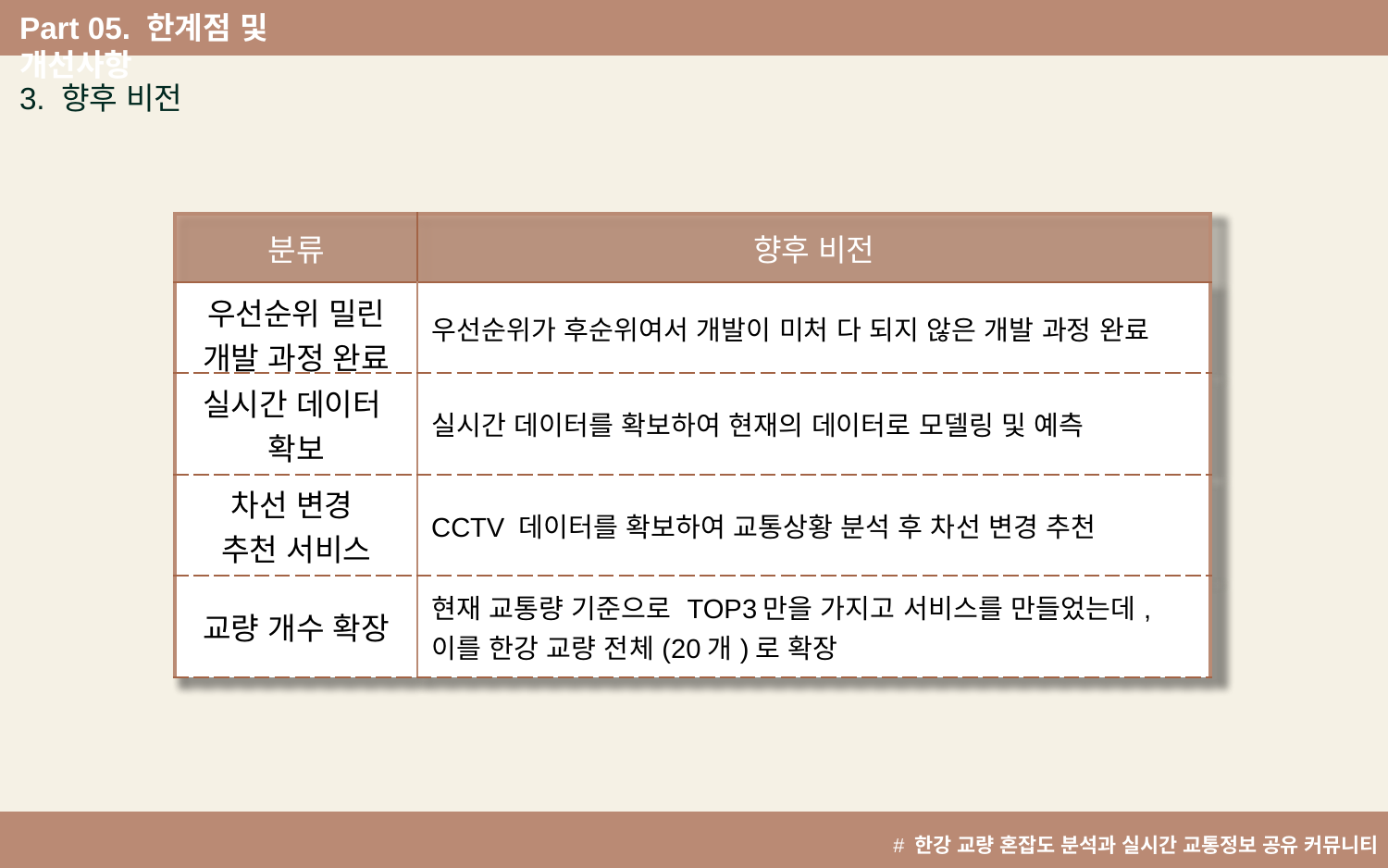

Part 05. 한계점 및 개선사항
^
3. 향후 비전
| 분류 | 향후 비전 |
| --- | --- |
| 우선순위 밀린 개발 과정 완료 | 우선순위가 후순위여서 개발이 미처 다 되지 않은 개발 과정 완료 |
| 실시간 데이터 확보 | 실시간 데이터를 확보하여 현재의 데이터로 모델링 및 예측 |
| 차선 변경 추천 서비스 | CCTV 데이터를 확보하여 교통상황 분석 후 차선 변경 추천 |
| 교량 개수 확장 | 현재 교통량 기준으로 TOP3만을 가지고 서비스를 만들었는데, 이를 한강 교량 전체(20개)로 확장 |
# 한강 교량 혼잡도 분석과 실시간 교통정보 공유 커뮤니티 개발